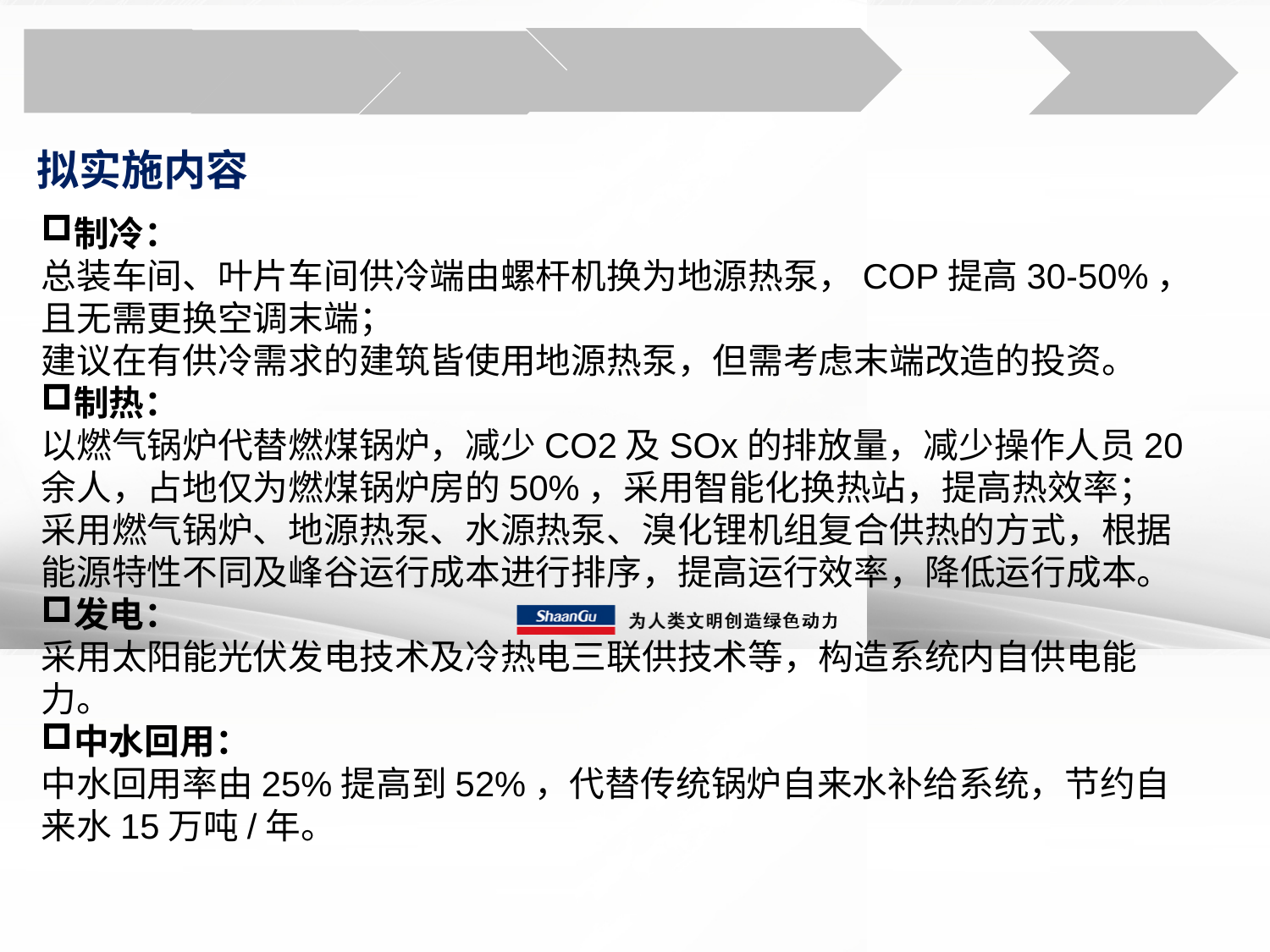

拟实施内容
制冷：
总装车间、叶片车间供冷端由螺杆机换为地源热泵，COP提高30-50%，且无需更换空调末端；
建议在有供冷需求的建筑皆使用地源热泵，但需考虑末端改造的投资。
制热：
以燃气锅炉代替燃煤锅炉，减少CO2及SOx的排放量，减少操作人员20余人，占地仅为燃煤锅炉房的50%，采用智能化换热站，提高热效率；
采用燃气锅炉、地源热泵、水源热泵、溴化锂机组复合供热的方式，根据能源特性不同及峰谷运行成本进行排序，提高运行效率，降低运行成本。
发电：
采用太阳能光伏发电技术及冷热电三联供技术等，构造系统内自供电能力。
中水回用：
中水回用率由25%提高到52%，代替传统锅炉自来水补给系统，节约自来水15万吨/年。